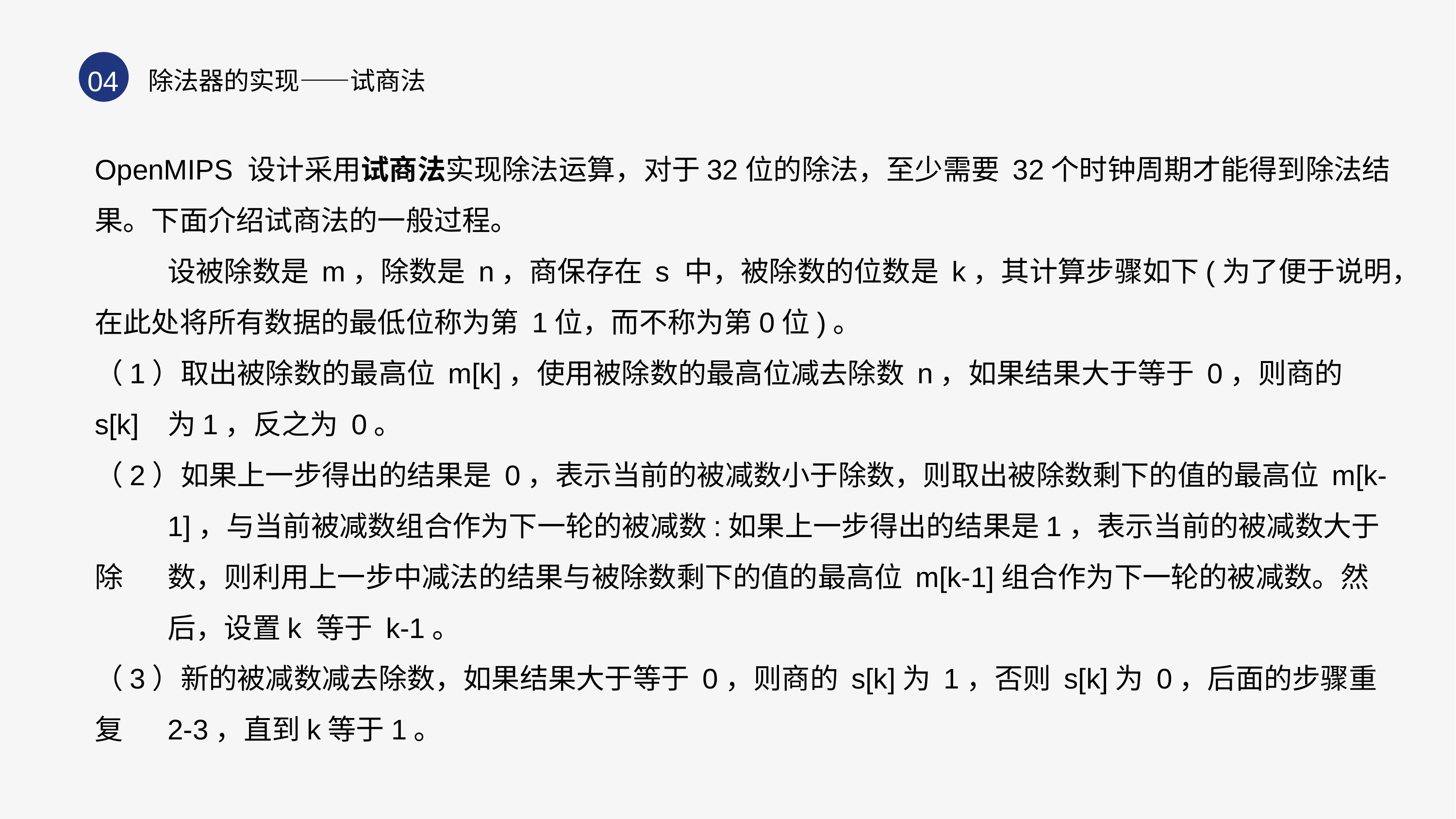

04
除法器的实现——试商法
OpenMIPS 设计采用试商法实现除法运算，对于32位的除法，至少需要 32个时钟周期才能得到除法结果。下面介绍试商法的一般过程。
	设被除数是 m，除数是 n，商保存在 s 中，被除数的位数是 k，其计算步骤如下(为了便于说明，在此处将所有数据的最低位称为第 1位，而不称为第0位)。
（1）取出被除数的最高位 m[k]，使用被除数的最高位减去除数 n，如果结果大于等于 0，则商的 s[k]	为1，反之为 0。
（2）如果上一步得出的结果是 0，表示当前的被减数小于除数，则取出被除数剩下的值的最高位 m[k-	1]，与当前被减数组合作为下一轮的被减数:如果上一步得出的结果是1，表示当前的被减数大于除	数，则利用上一步中减法的结果与被除数剩下的值的最高位 m[k-1]组合作为下一轮的被减数。然	后，设置k 等于 k-1。
（3）新的被减数减去除数，如果结果大于等于 0，则商的 s[k]为 1，否则 s[k]为 0，后面的步骤重复 	2-3，直到k等于1。